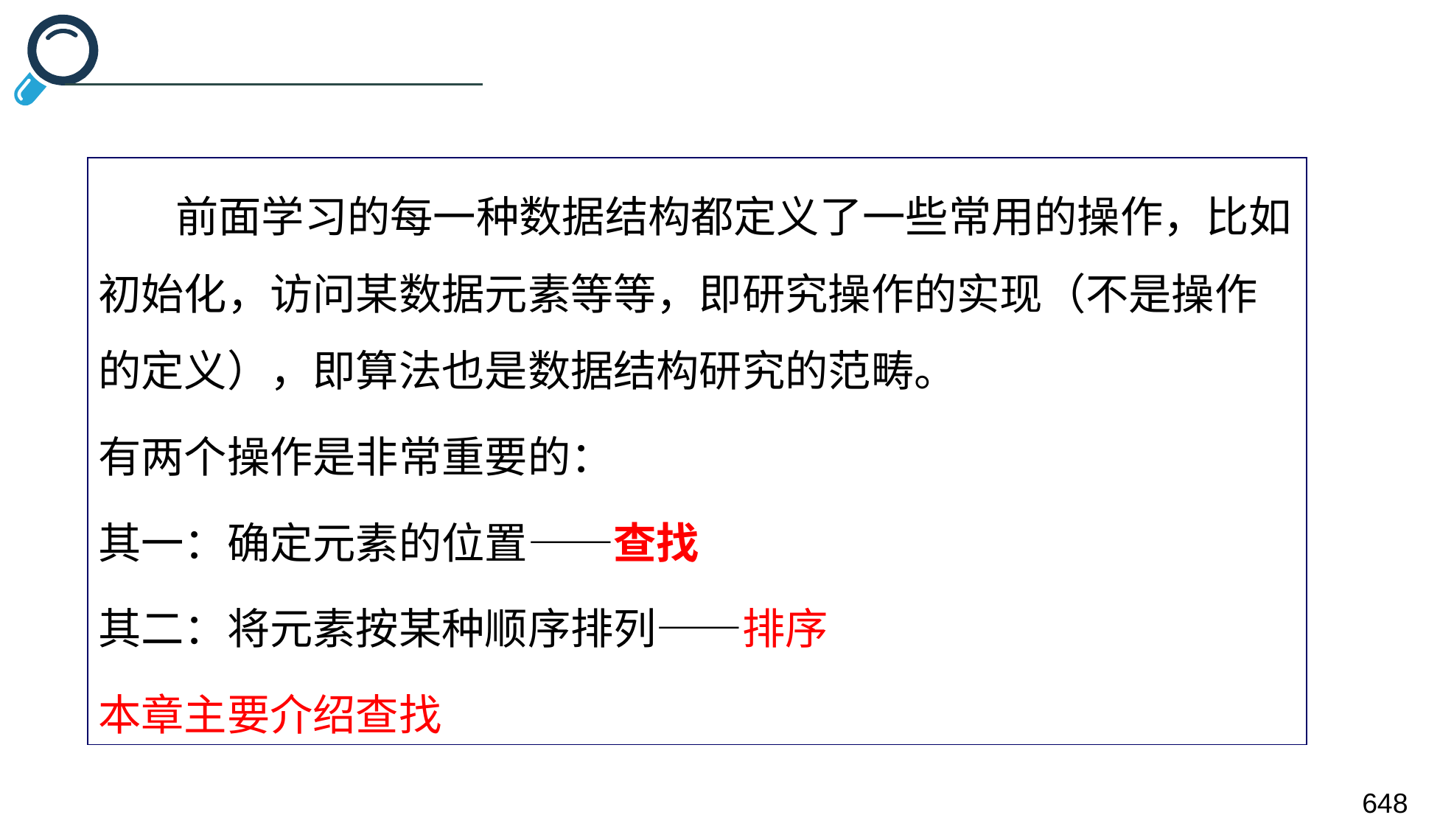

前面学习的每一种数据结构都定义了一些常用的操作，比如初始化，访问某数据元素等等，即研究操作的实现（不是操作的定义），即算法也是数据结构研究的范畴。
有两个操作是非常重要的：
其一：确定元素的位置——查找
其二：将元素按某种顺序排列——排序
本章主要介绍查找
648